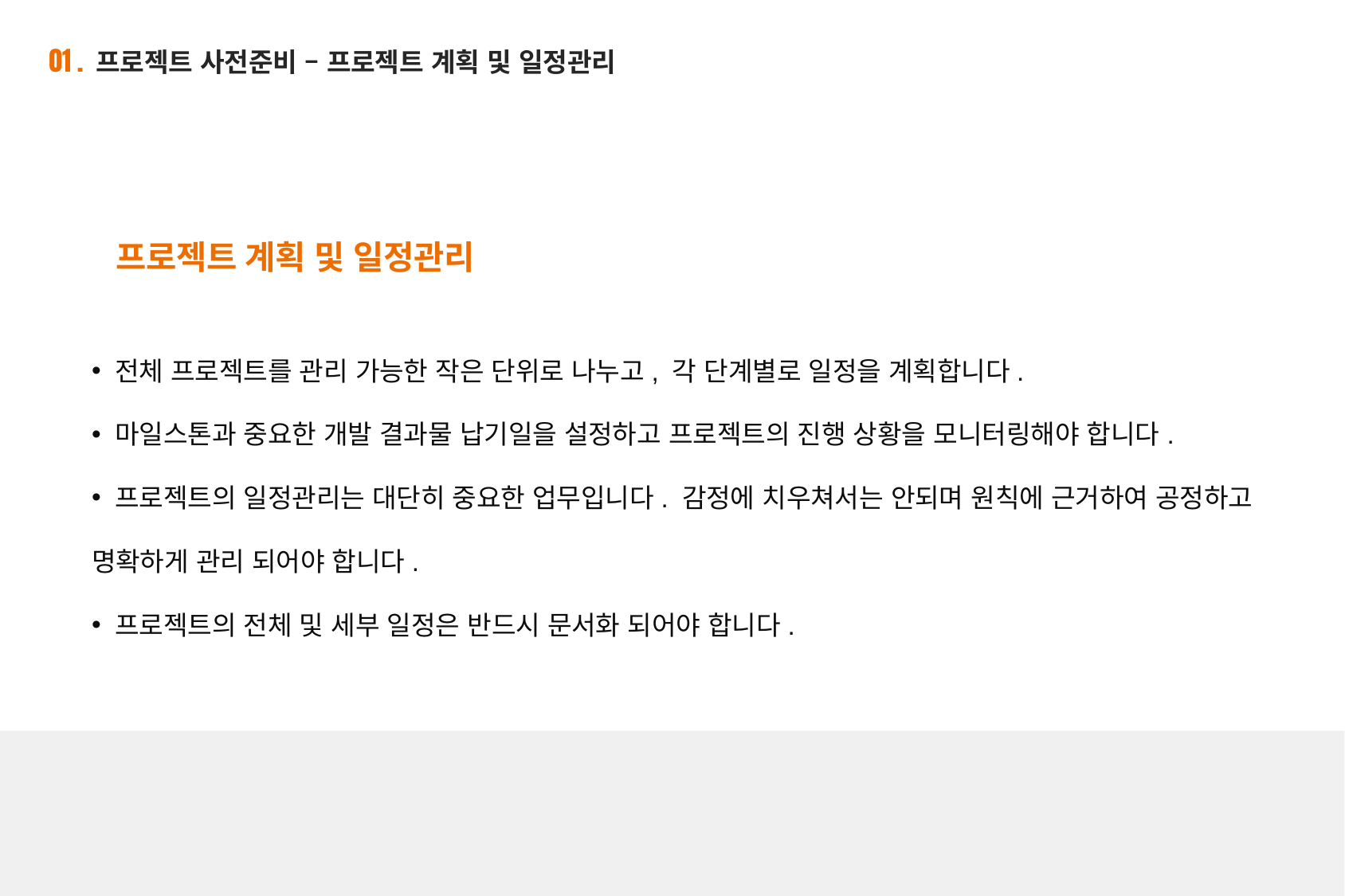

01 .
프로젝트 사전준비 – 프로젝트 계획 및 일정관리
프로젝트 계획 및 일정관리
 전체 프로젝트를 관리 가능한 작은 단위로 나누고, 각 단계별로 일정을 계획합니다.
 마일스톤과 중요한 개발 결과물 납기일을 설정하고 프로젝트의 진행 상황을 모니터링해야 합니다.
 프로젝트의 일정관리는 대단히 중요한 업무입니다. 감정에 치우쳐서는 안되며 원칙에 근거하여 공정하고 명확하게 관리 되어야 합니다.
 프로젝트의 전체 및 세부 일정은 반드시 문서화 되어야 합니다.